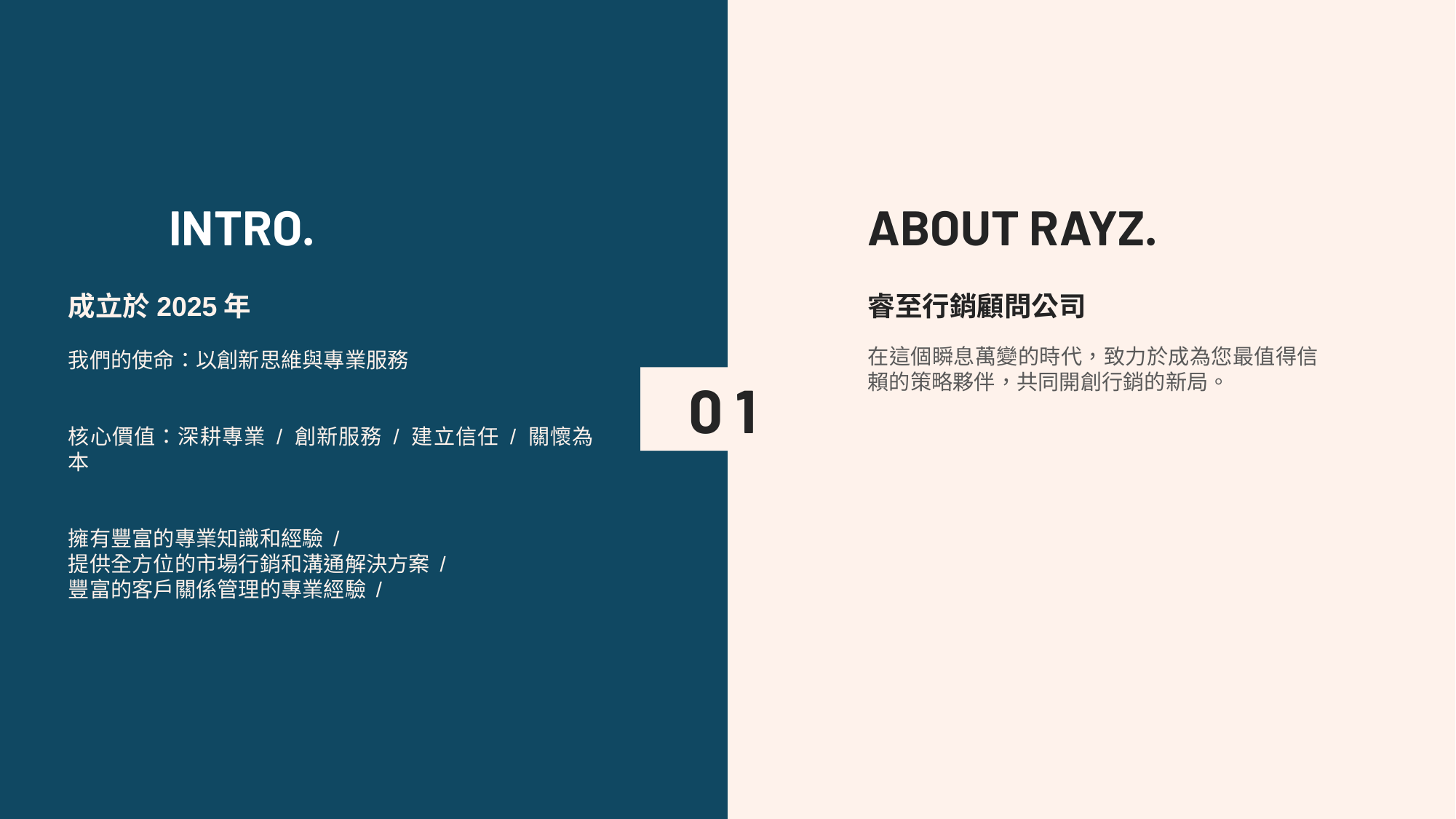

INTRO.
ABOUT RAYZ.
成立於2025年

我們的使命：以創新思維與專業服務

核心價值：深耕專業 / 創新服務 / 建立信任 / 關懷為本

擁有豐富的專業知識和經驗 /
提供全方位的市場行銷和溝通解決方案 /
豐富的客戶關係管理的專業經驗 /
睿至行銷顧問公司

在這個瞬息萬變的時代，致力於成為您最值得信賴的策略夥伴，共同開創行銷的新局。

0 1